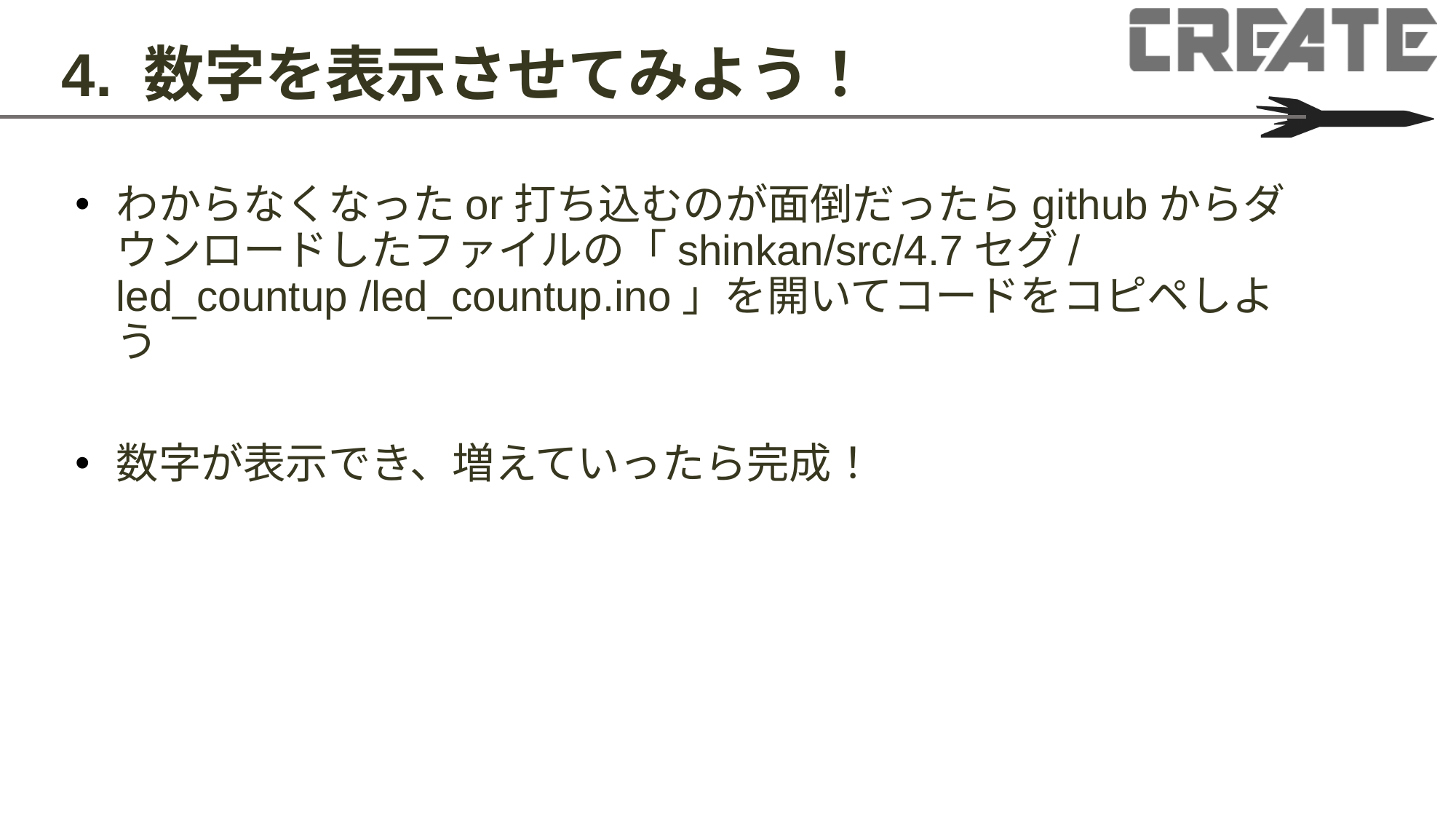

# 4. 数字を表示させてみよう！
わからなくなったor打ち込むのが面倒だったらgithubからダウンロードしたファイルの「shinkan/src/4.7セグ/ led_countup /led_countup.ino」を開いてコードをコピペしよう

数字が表示でき、増えていったら完成！